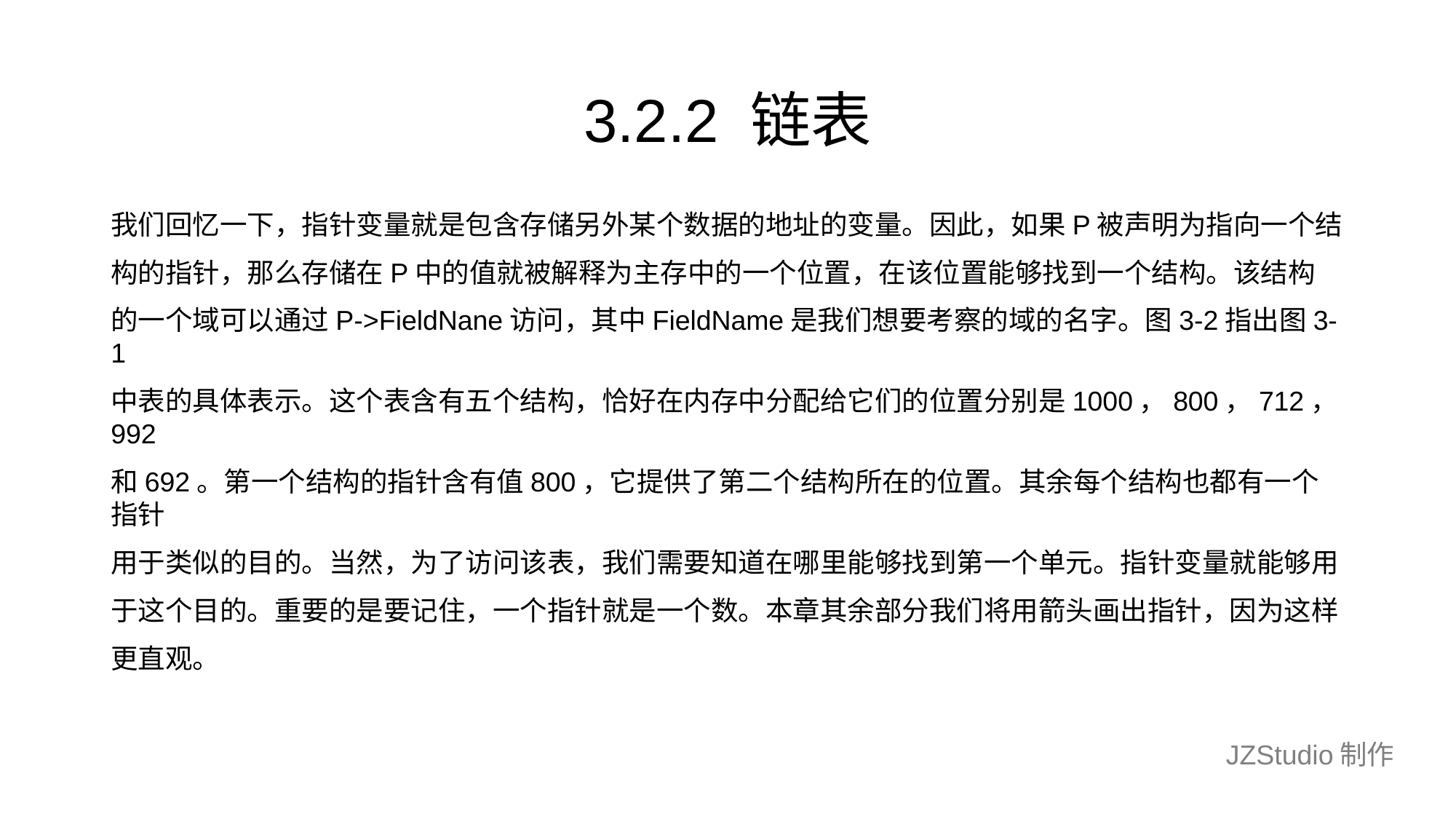

# 3.2.2 链表
我们回忆一下，指针变量就是包含存储另外某个数据的地址的变量。因此，如果P被声明为指向一个结
构的指针，那么存储在P中的值就被解释为主存中的一个位置，在该位置能够找到一个结构。该结构
的一个域可以通过P->FieldNane访问，其中FieldName是我们想要考察的域的名字。图3-2指出图3-1
中表的具体表示。这个表含有五个结构，恰好在内存中分配给它们的位置分别是1000，800，712，992
和692。第一个结构的指针含有值800，它提供了第二个结构所在的位置。其余每个结构也都有一个指针
用于类似的目的。当然，为了访问该表，我们需要知道在哪里能够找到第一个单元。指针变量就能够用
于这个目的。重要的是要记住，一个指针就是一个数。本章其余部分我们将用箭头画出指针，因为这样
更直观。